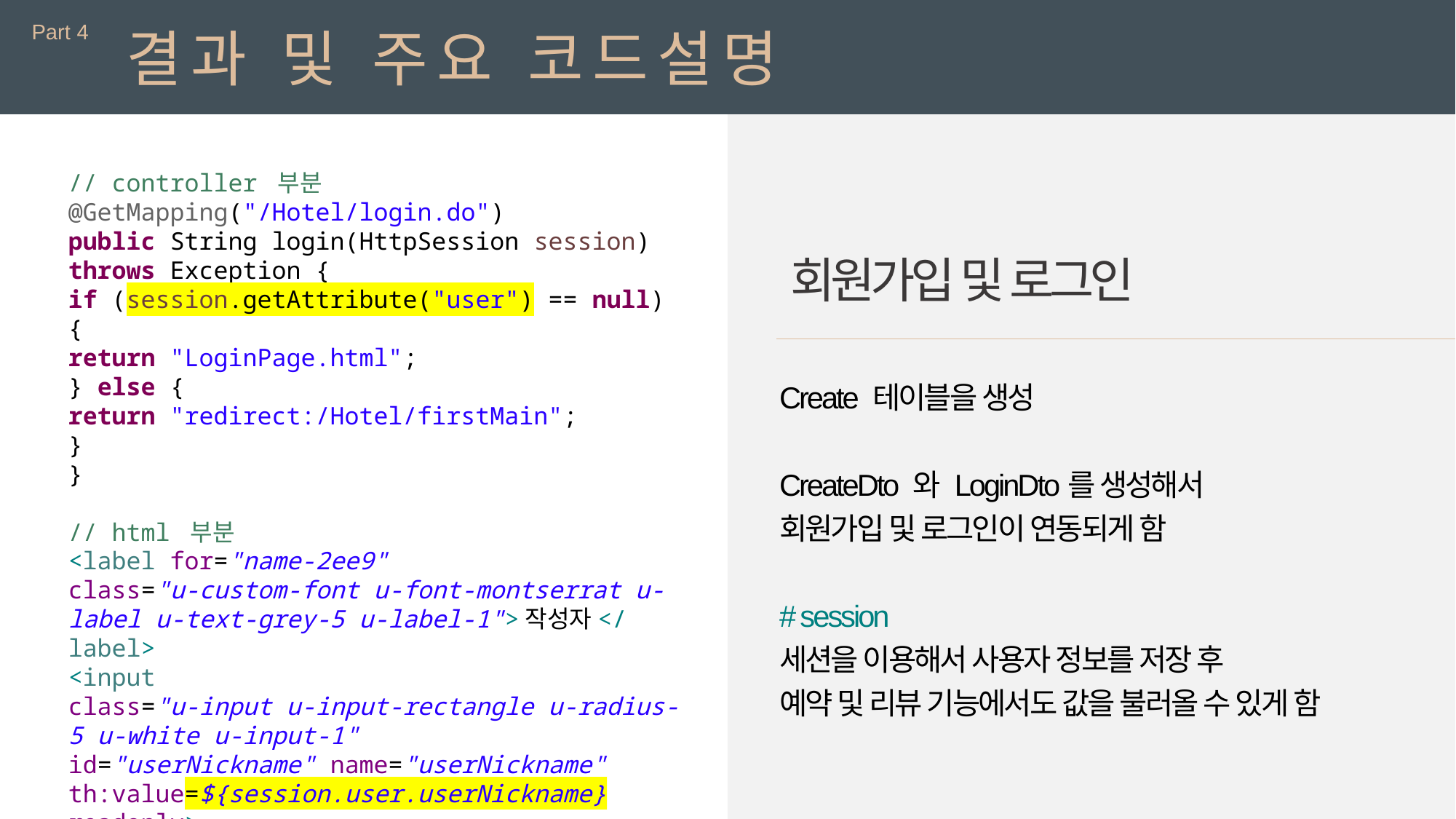

Part 4
결과 및 주요 코드설명

// controller 부분
@GetMapping("/Hotel/login.do")
public String login(HttpSession session) throws Exception {
if (session.getAttribute("user") == null) {
return "LoginPage.html";
} else {
return "redirect:/Hotel/firstMain";
}
}

// html 부분
<label for="name-2ee9"
class="u-custom-font u-font-montserrat u-label u-text-grey-5 u-label-1">작성자</label>
<input
class="u-input u-input-rectangle u-radius-5 u-white u-input-1"
id="userNickname" name="userNickname"
th:value=${session.user.userNickname} readonly>

회원가입 및 로그인
Create 테이블을 생성

CreateDto 와 LoginDto를 생성해서
회원가입 및 로그인이 연동되게 함

# session
세션을 이용해서 사용자 정보를 저장 후
예약 및 리뷰 기능에서도 값을 불러올 수 있게 함